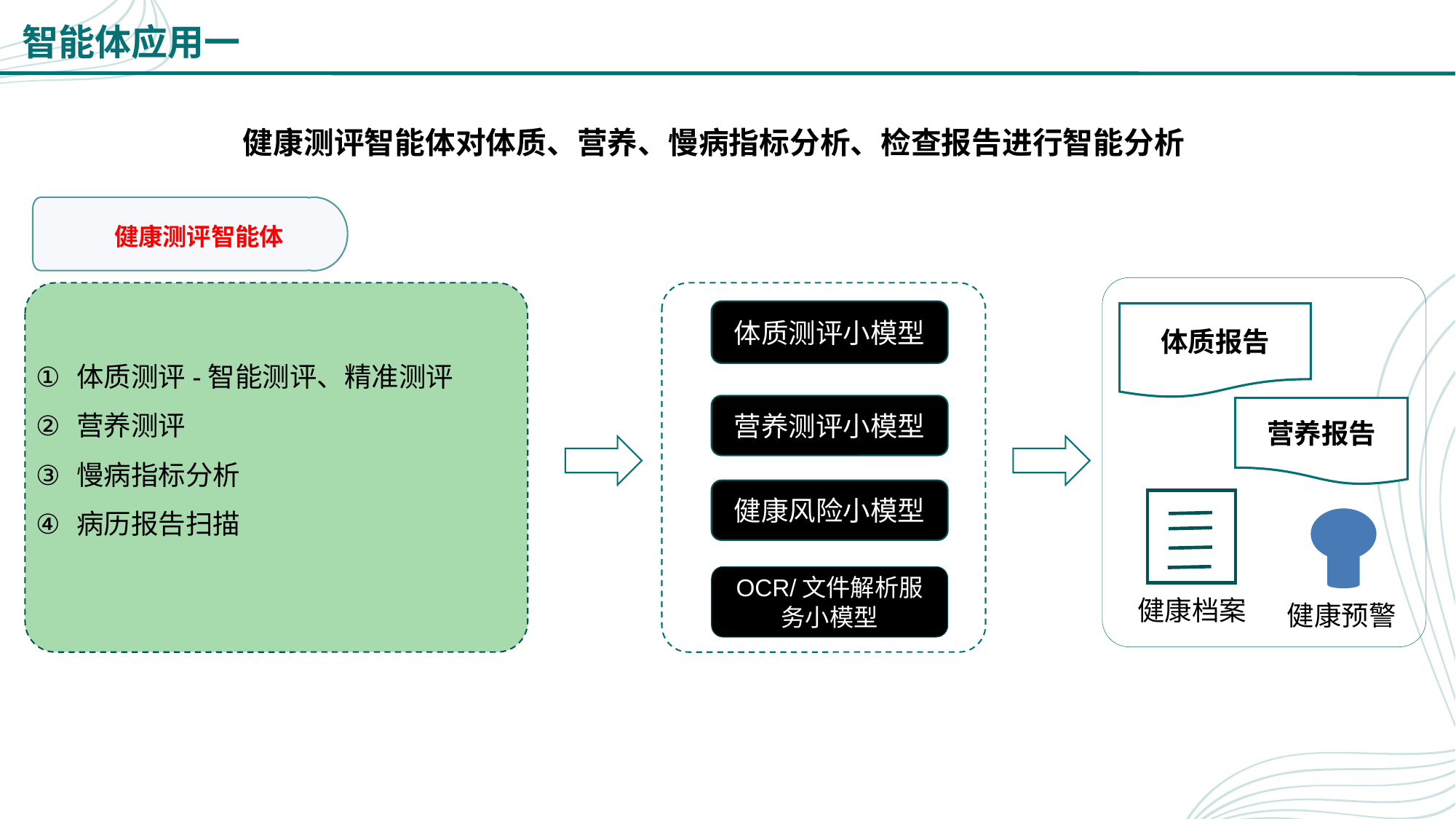

智能体应用一
健康测评智能体对体质、营养、慢病指标分析、检查报告进行智能分析
健康测评智能体

体质测评-智能测评、精准测评
营养测评
慢病指标分析
病历报告扫描

体质测评小模型
体质报告
营养测评小模型
营养报告

健康风险小模型

健康档案

OCR/文件解析服务小模型
健康预警